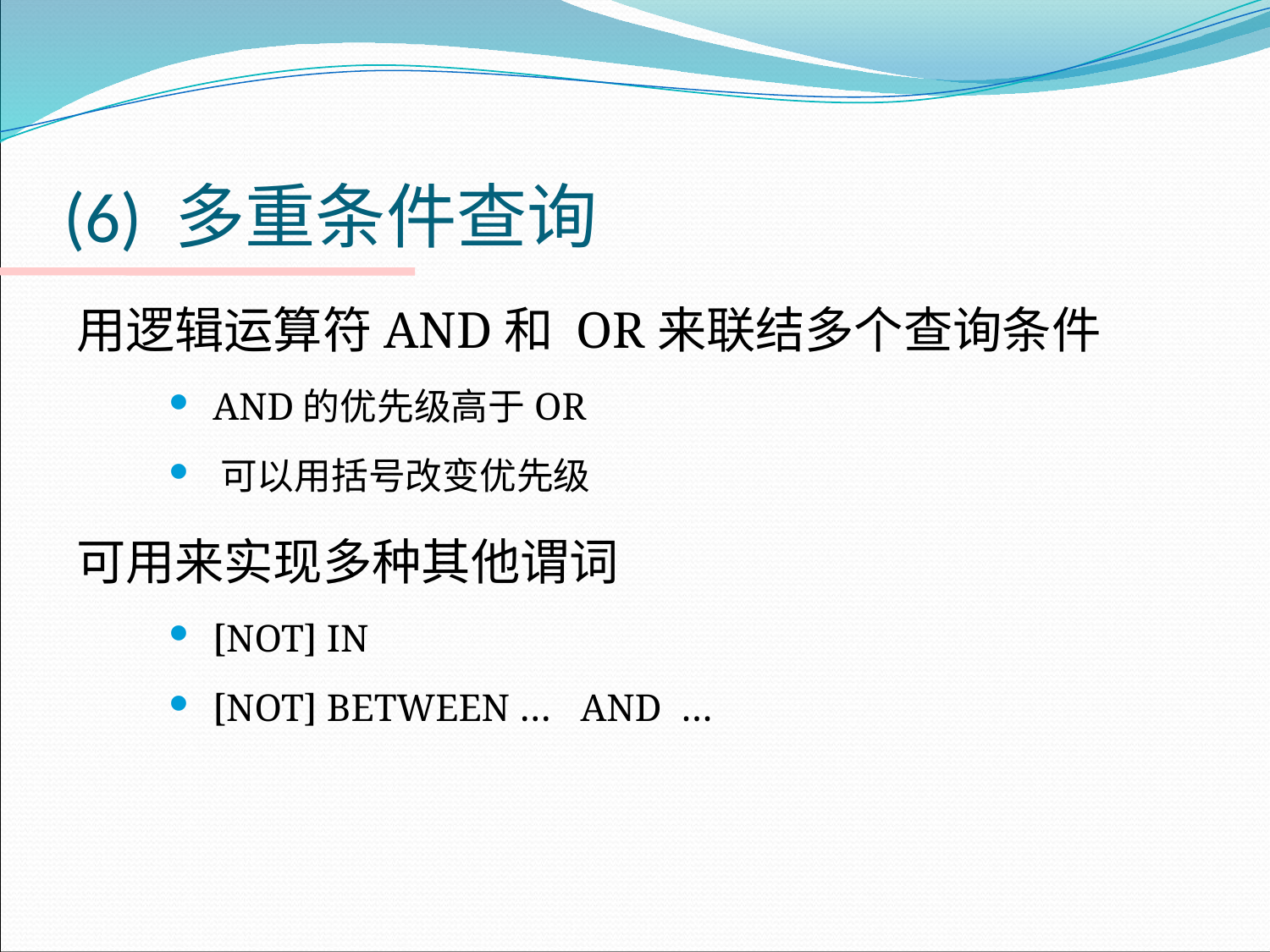

# (6) 多重条件查询
用逻辑运算符AND和 OR来联结多个查询条件
 AND的优先级高于OR
 可以用括号改变优先级
可用来实现多种其他谓词
 [NOT] IN
 [NOT] BETWEEN …   AND  …

273